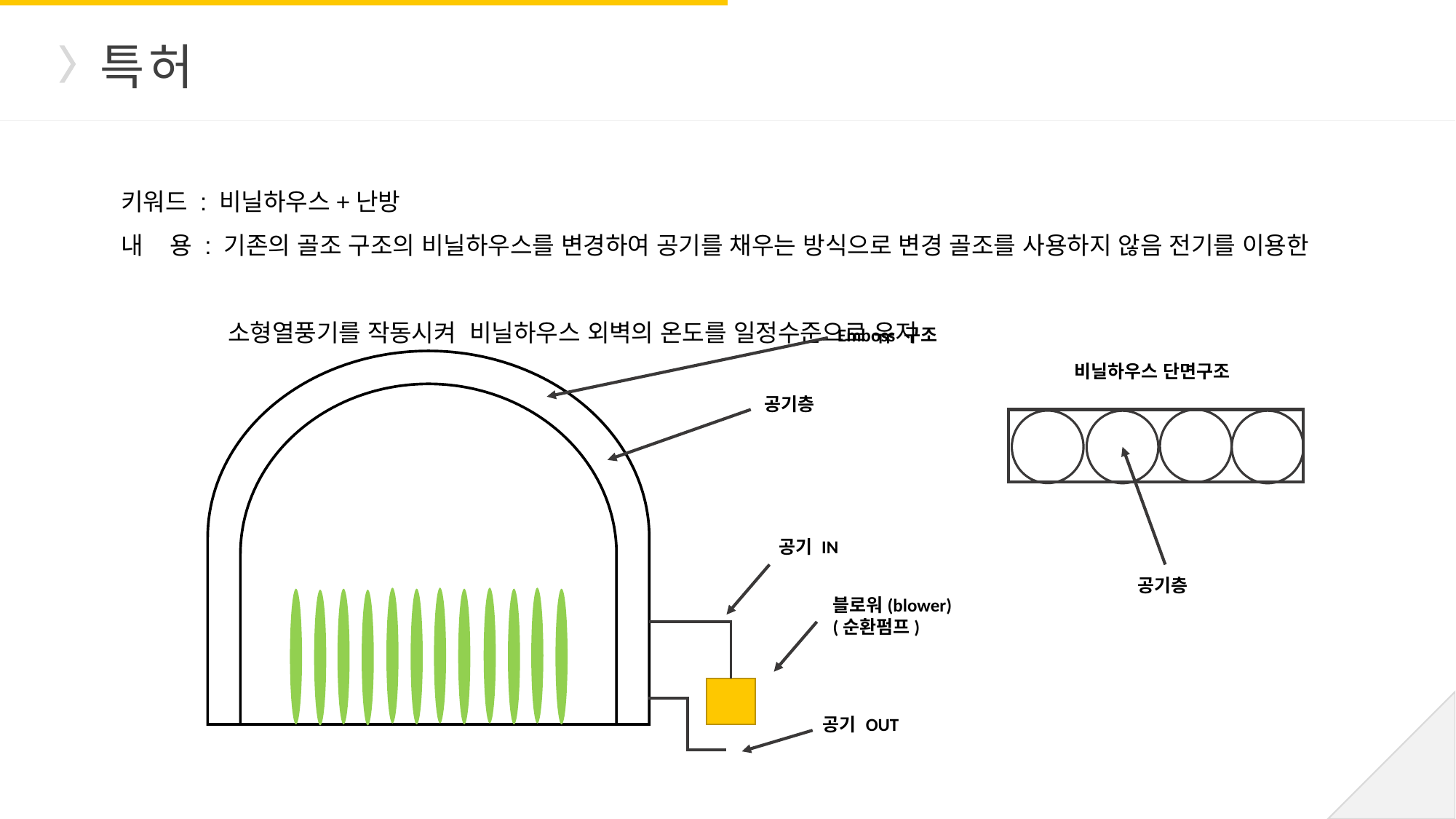

특허

키워드 : 비닐하우스+난방
내    용 : 기존의 골조 구조의 비닐하우스를 변경하여 공기를 채우는 방식으로 변경 골조를 사용하지 않음 전기를 이용한
               소형열풍기를 작동시켜  비닐하우스 외벽의 온도를 일정수준으로 유지

Emboss 구조
비닐하우스 단면구조

공기층

공기 IN
공기층

블로워(blower)
(순환펌프)

공기 OUT